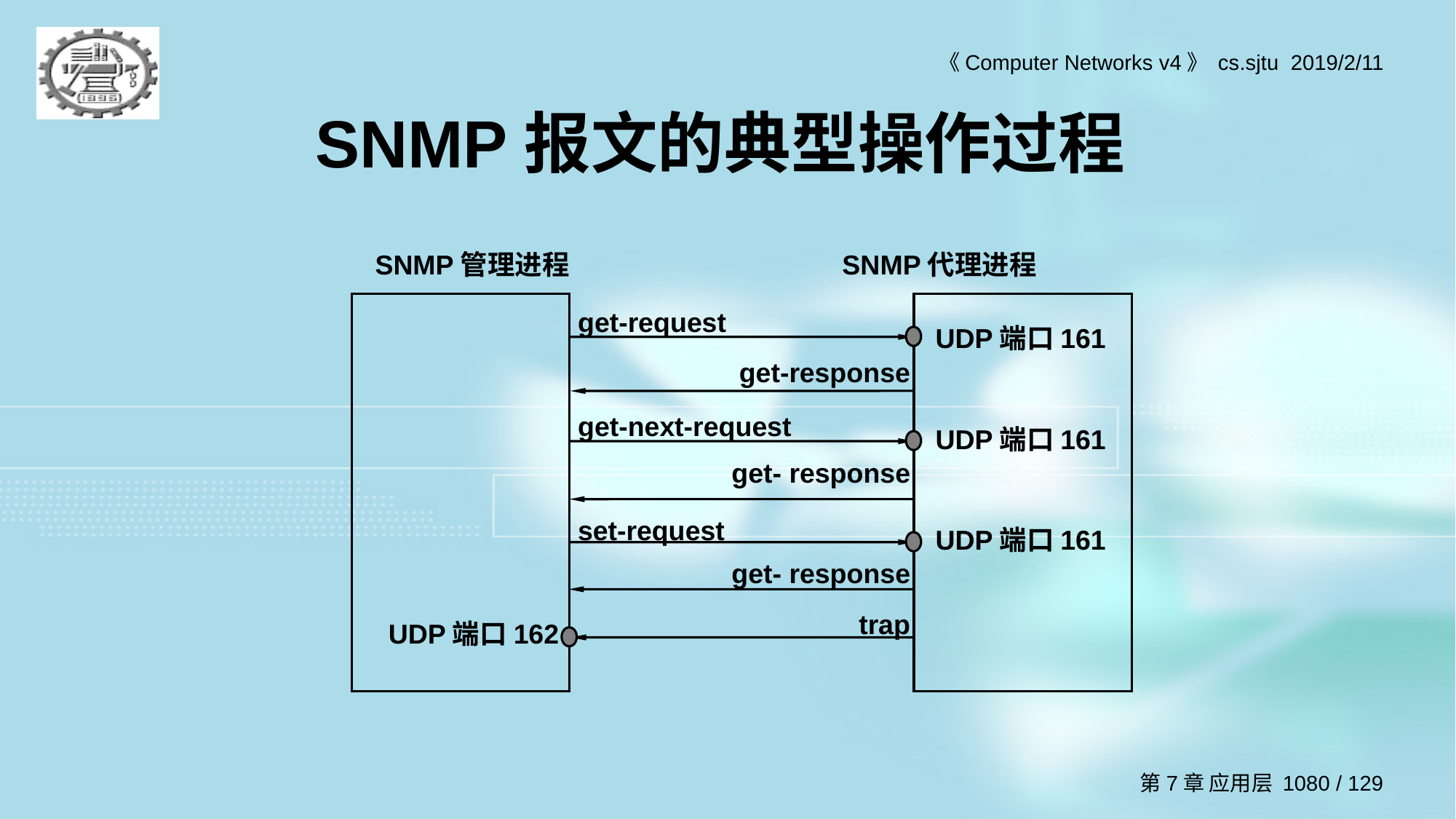

# SNMP报文的典型操作过程
SNMP管理进程                                           SNMP代理进程
get-request

get-next-request

set-request

UDP端口162
UDP端口161

UDP端口161

UDP端口161

get-response

get- response

get- response
trap